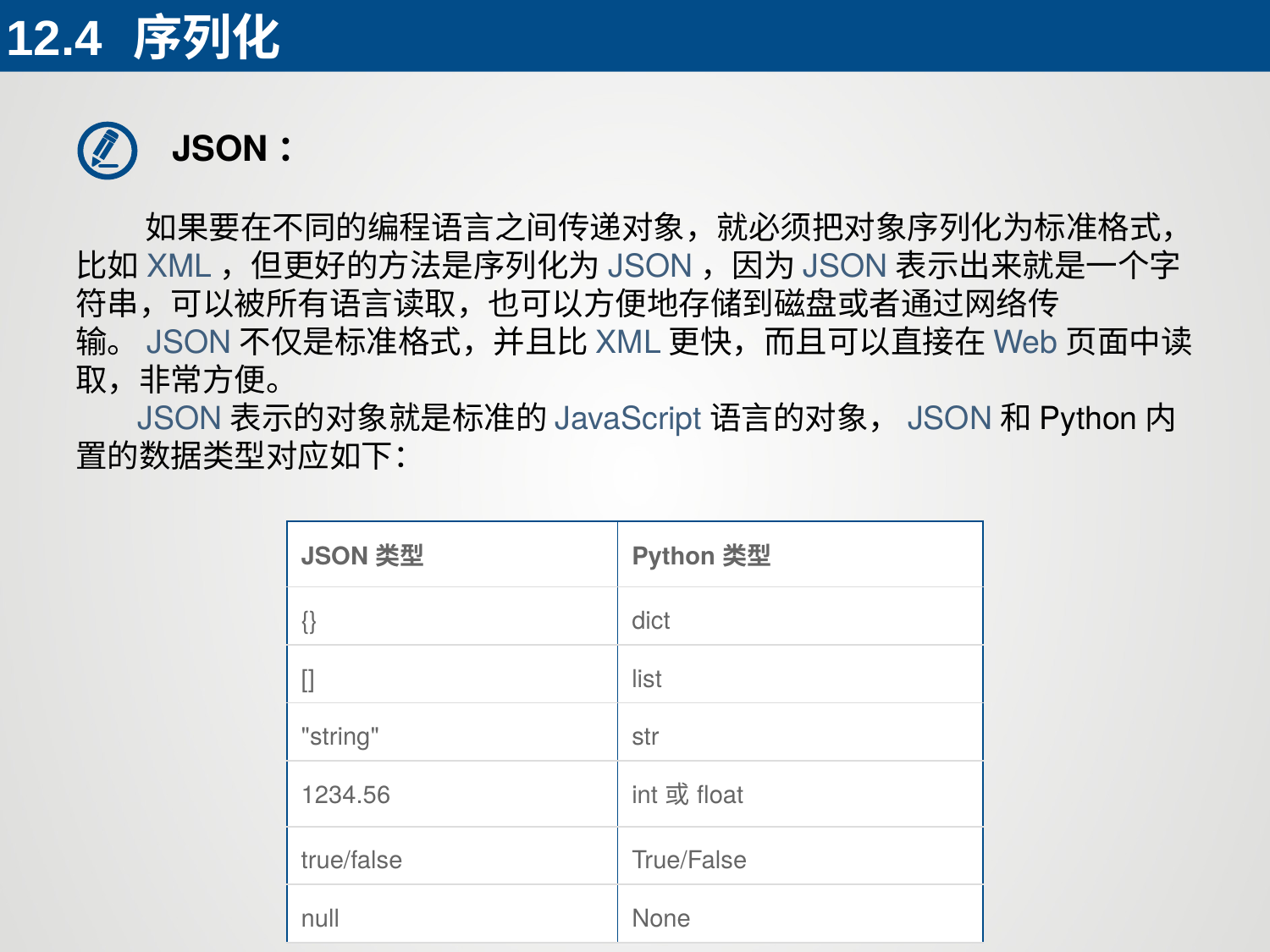

12.4	序列化
JSON：

       如果要在不同的编程语言之间传递对象，就必须把对象序列化为标准格式，比如XML，但更好的方法是序列化为JSON，因为JSON表示出来就是一个字符串，可以被所有语言读取，也可以方便地存储到磁盘或者通过网络传输。JSON不仅是标准格式，并且比XML更快，而且可以直接在Web页面中读取，非常方便。
       JSON表示的对象就是标准的JavaScript语言的对象，JSON和Python内置的数据类型对应如下：
| JSON类型 | Python类型 |
| --- | --- |
| {} | dict |
| [] | list |
| "string" | str |
| 1234.56 | int或float |
| true/false | True/False |
| null | None |